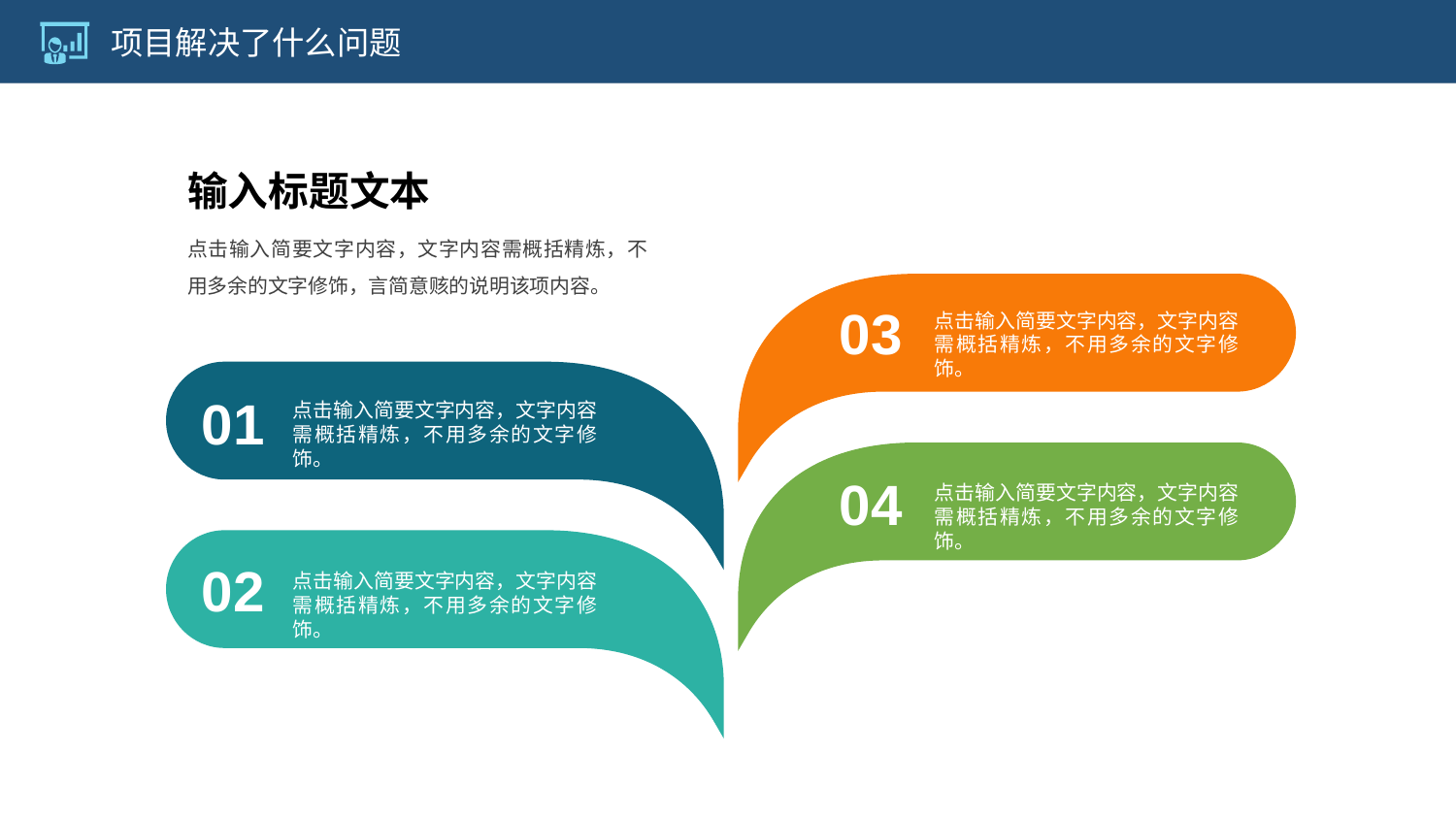

# 项目解决了什么问题

输入标题文本
点击输入简要文字内容，文字内容需概括精炼，不用多余的文字修饰，言简意赅的说明该项内容。

03
点击输入简要文字内容，文字内容需概括精炼，不用多余的文字修饰。

01
点击输入简要文字内容，文字内容需概括精炼，不用多余的文字修饰。

04
点击输入简要文字内容，文字内容需概括精炼，不用多余的文字修饰。

02
点击输入简要文字内容，文字内容需概括精炼，不用多余的文字修饰。